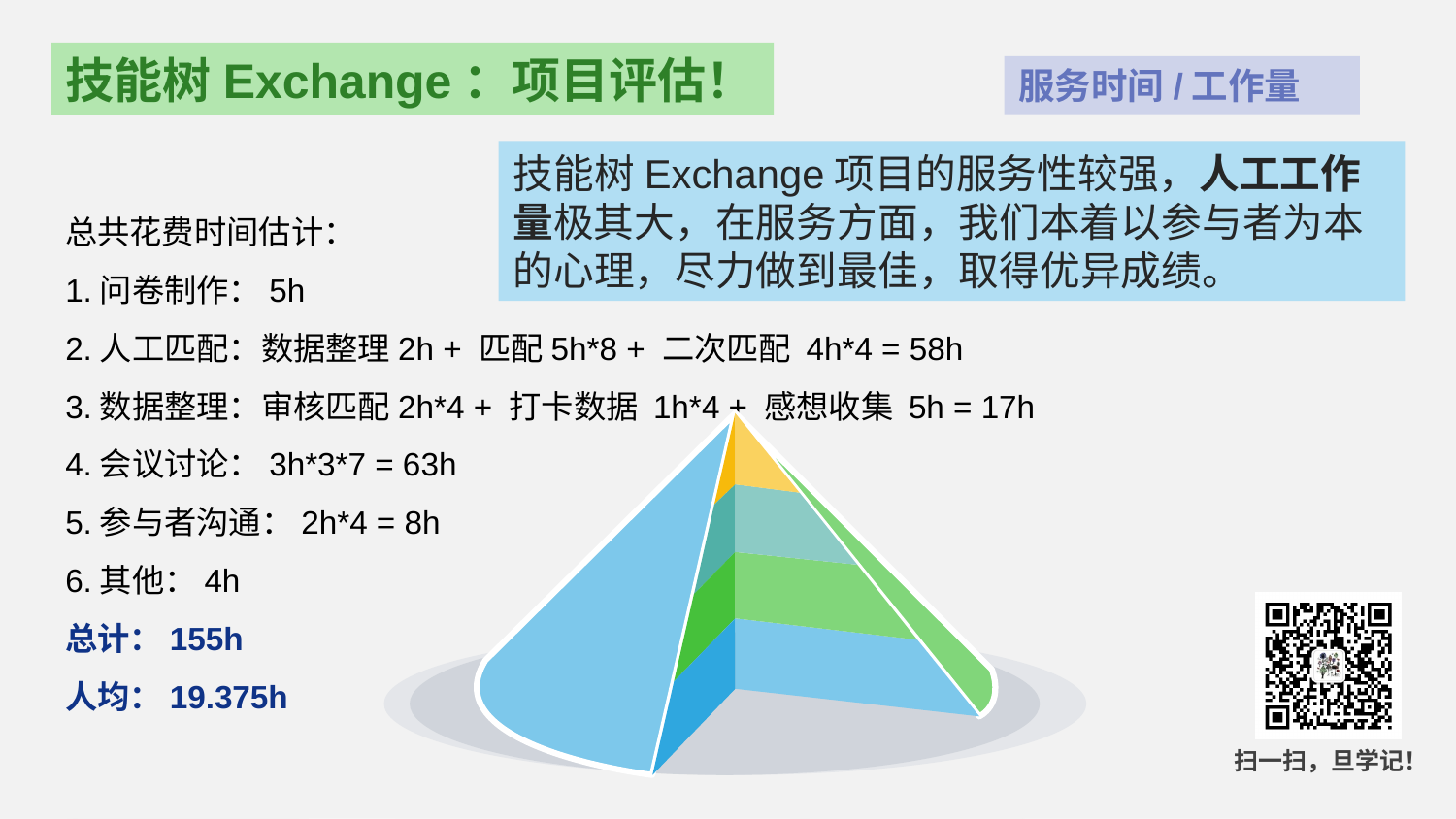

服务时间/工作量
技能树Exchange项目的服务性较强，人工工作量极其大，在服务方面，我们本着以参与者为本的心理，尽力做到最佳，取得优异成绩。
总共花费时间估计：
1.问卷制作：5h
2.人工匹配：数据整理2h + 匹配5h*8 + 二次匹配 4h*4 = 58h
3.数据整理：审核匹配2h*4 + 打卡数据 1h*4 + 感想收集 5h = 17h
4.会议讨论：3h*3*7 = 63h
5.参与者沟通：2h*4 = 8h
6.其他：4h
总计：155h
人均：19.375h